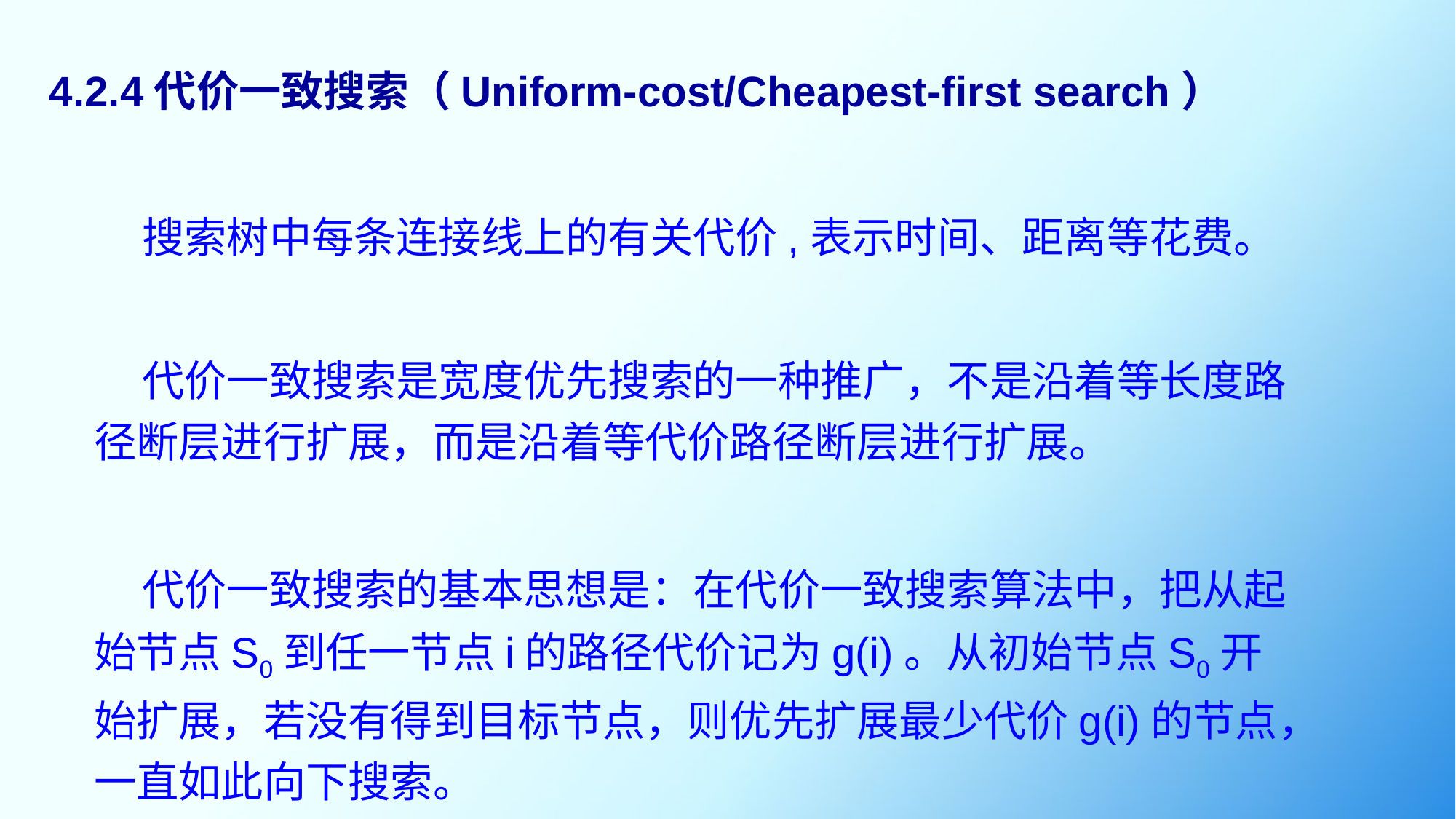

4.2.4代价一致搜索（Uniform-cost/Cheapest-first search）
    搜索树中每条连接线上的有关代价,表示时间、距离等花费。
    代价一致搜索是宽度优先搜索的一种推广，不是沿着等长度路径断层进行扩展，而是沿着等代价路径断层进行扩展。

    代价一致搜索的基本思想是：在代价一致搜索算法中，把从起始节点S0到任一节点i的路径代价记为g(i)。从初始节点S0开始扩展，若没有得到目标节点，则优先扩展最少代价g(i)的节点，一直如此向下搜索。